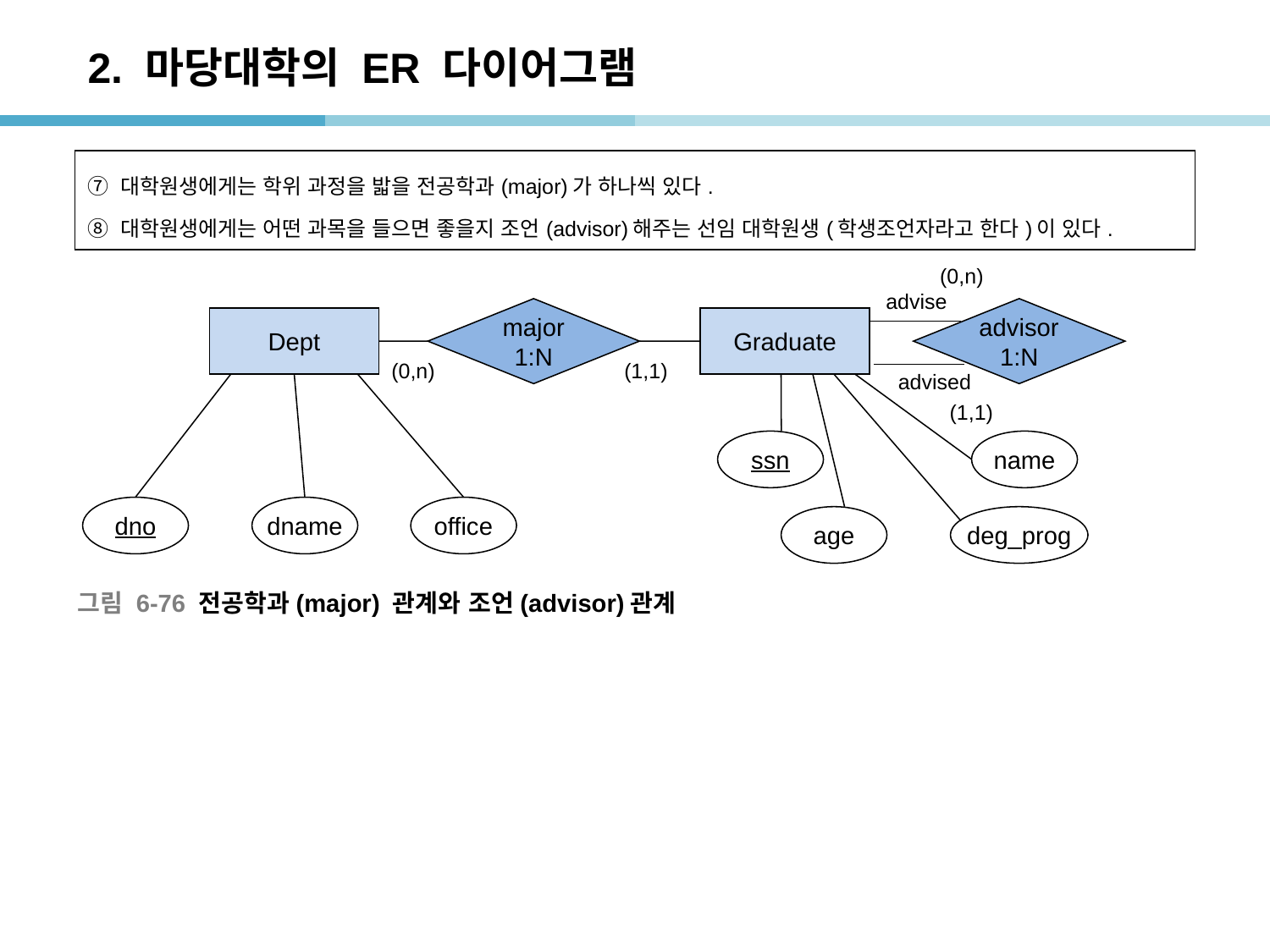

# 2. 마당대학의 ER 다이어그램
| ⑦ 대학원생에게는 학위 과정을 밟을 전공학과(major)가 하나씩 있다. ⑧ 대학원생에게는 어떤 과목을 들으면 좋을지 조언(advisor)해주는 선임 대학원생(학생조언자라고 한다)이 있다. |
| --- |
(0,n)
advise
major
1:N
advisor
1:N
Dept
Graduate
(0,n)
(1,1)
advised

(1,1)
ssn
name
dno
dname
office
age
deg_prog
그림 6-76 전공학과(major) 관계와 조언(advisor)관계